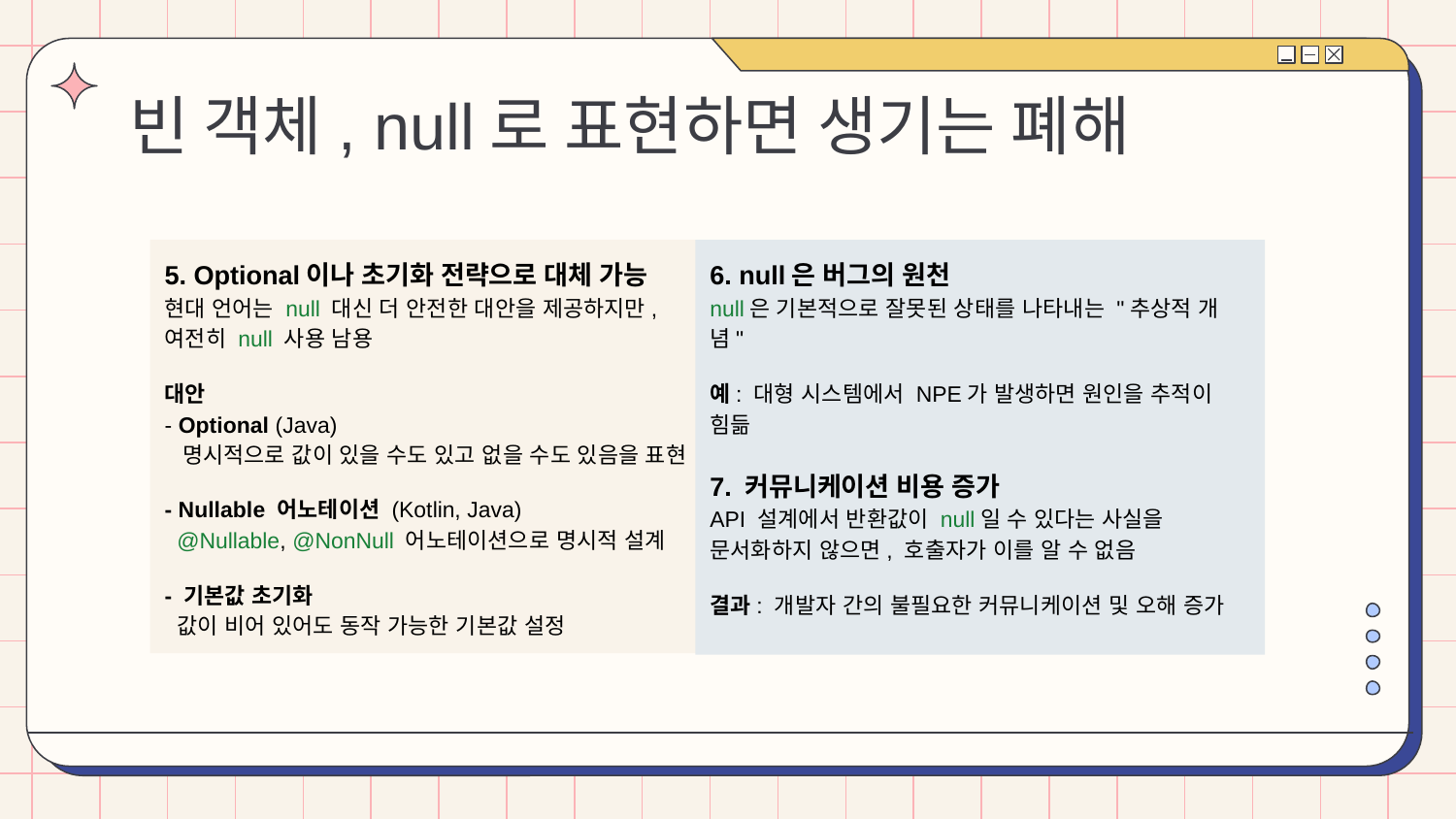

# 빈 객체, null로 표현하면 생기는 폐해
5. Optional이나 초기화 전략으로 대체 가능
현대 언어는 null 대신 더 안전한 대안을 제공하지만, 여전히 null 사용 남용
대안
- Optional (Java)
  명시적으로 값이 있을 수도 있고 없을 수도 있음을 표현
- Nullable 어노테이션 (Kotlin, Java)
  @Nullable, @NonNull 어노테이션으로 명시적 설계
- 기본값 초기화
  값이 비어 있어도 동작 가능한 기본값 설정
6. null은 버그의 원천
null은 기본적으로 잘못된 상태를 나타내는 "추상적 개념"
예: 대형 시스템에서 NPE가 발생하면 원인을 추적이 힘듦
7. 커뮤니케이션 비용 증가
API 설계에서 반환값이 null일 수 있다는 사실을
문서화하지 않으면, 호출자가 이를 알 수 없음
결과: 개발자 간의 불필요한 커뮤니케이션 및 오해 증가